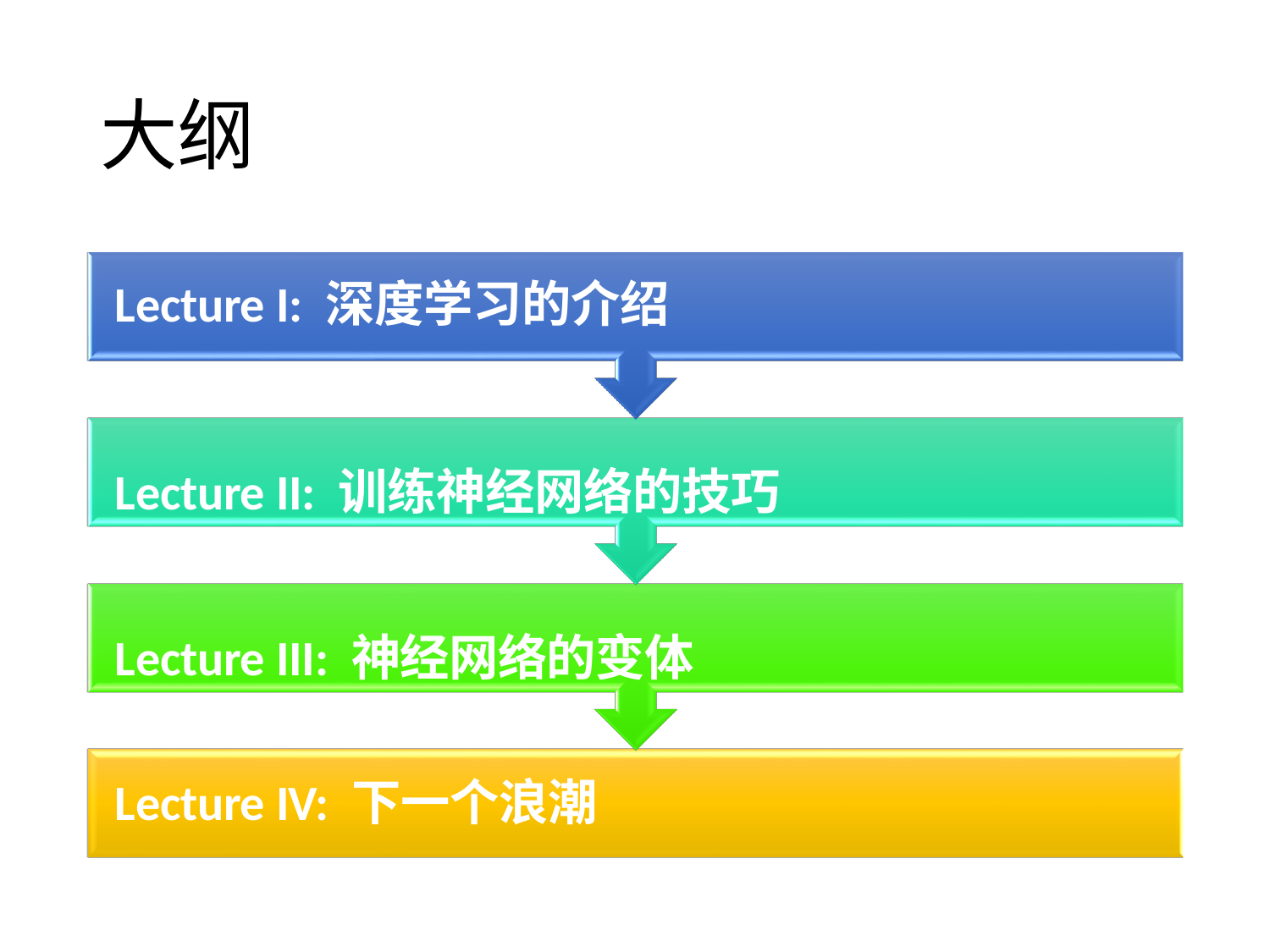

# 大纲

Lecture I: 深度学习的介绍
Lecture II: 训练神经网络的技巧                    Lecture III: 神经网络的变体

Lecture IV: 下一个浪潮